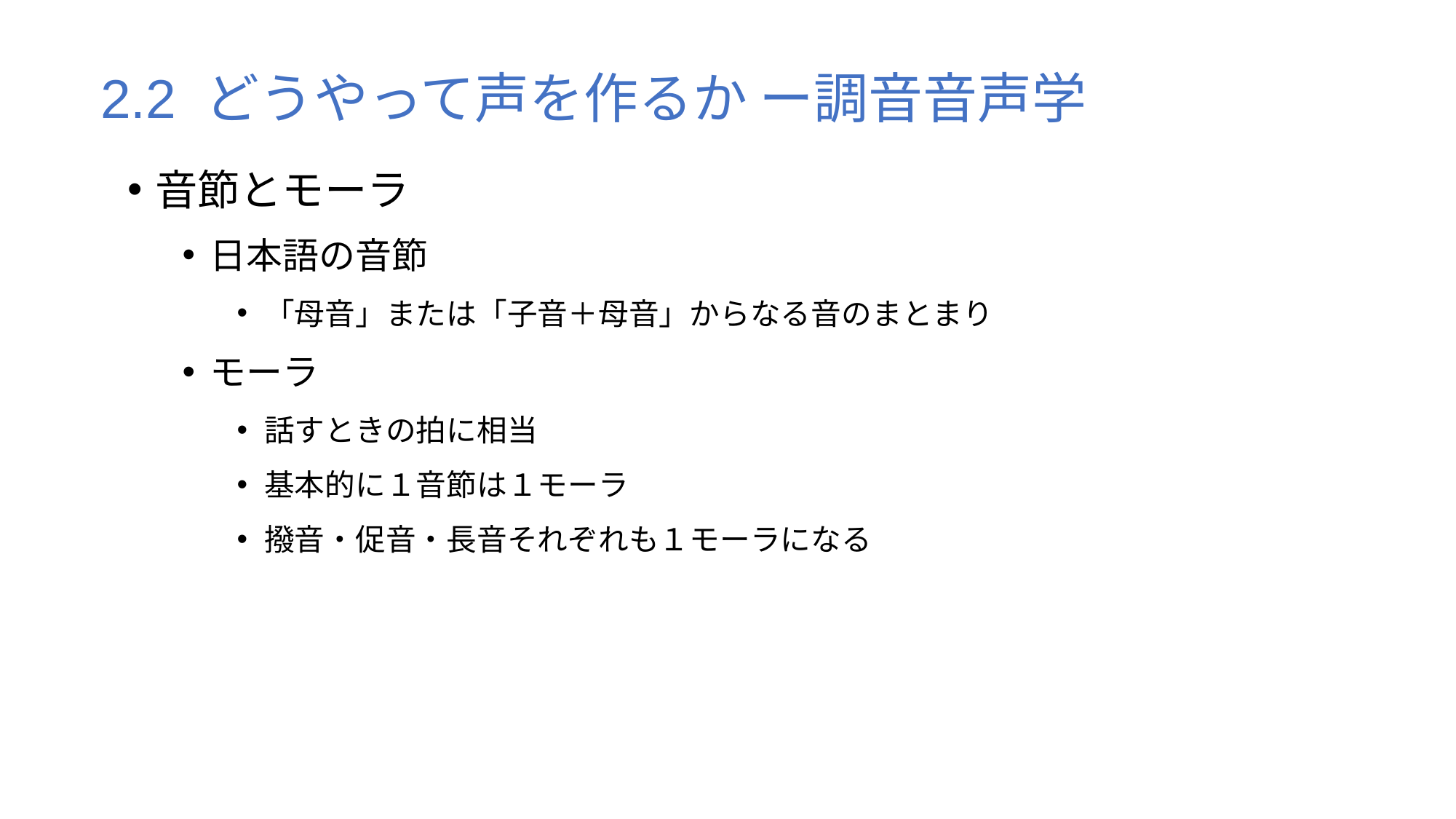

# 2.2 どうやって声を作るか ー調音音声学
音節とモーラ
日本語の音節
「母音」または「子音＋母音」からなる音のまとまり
モーラ
話すときの拍に相当
基本的に１音節は１モーラ
撥音・促音・長音それぞれも１モーラになる